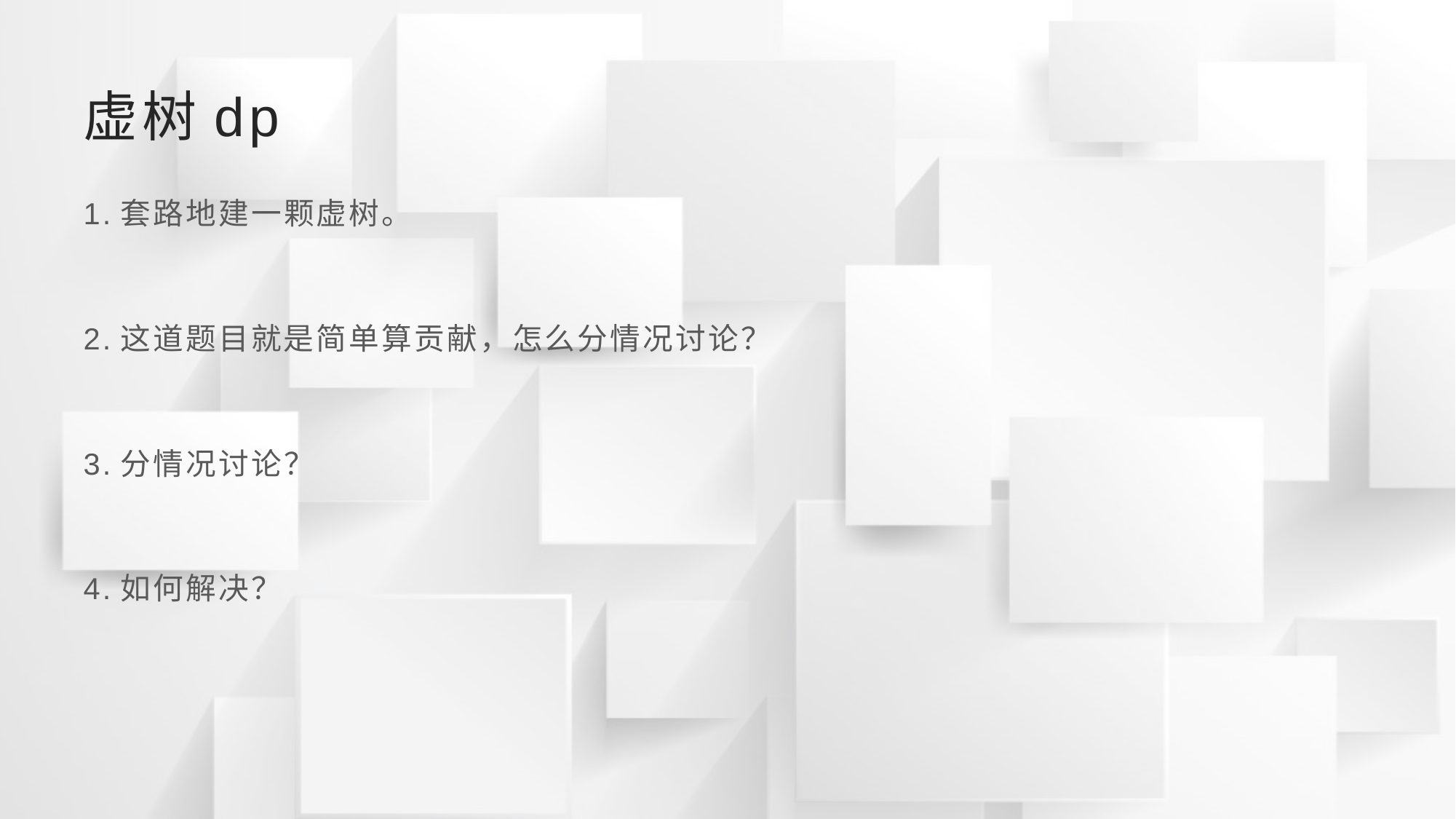

# 虚树dp
1.套路地建一颗虚树。

2.这道题目就是简单算贡献，怎么分情况讨论？

3.分情况讨论？

4.如何解决？